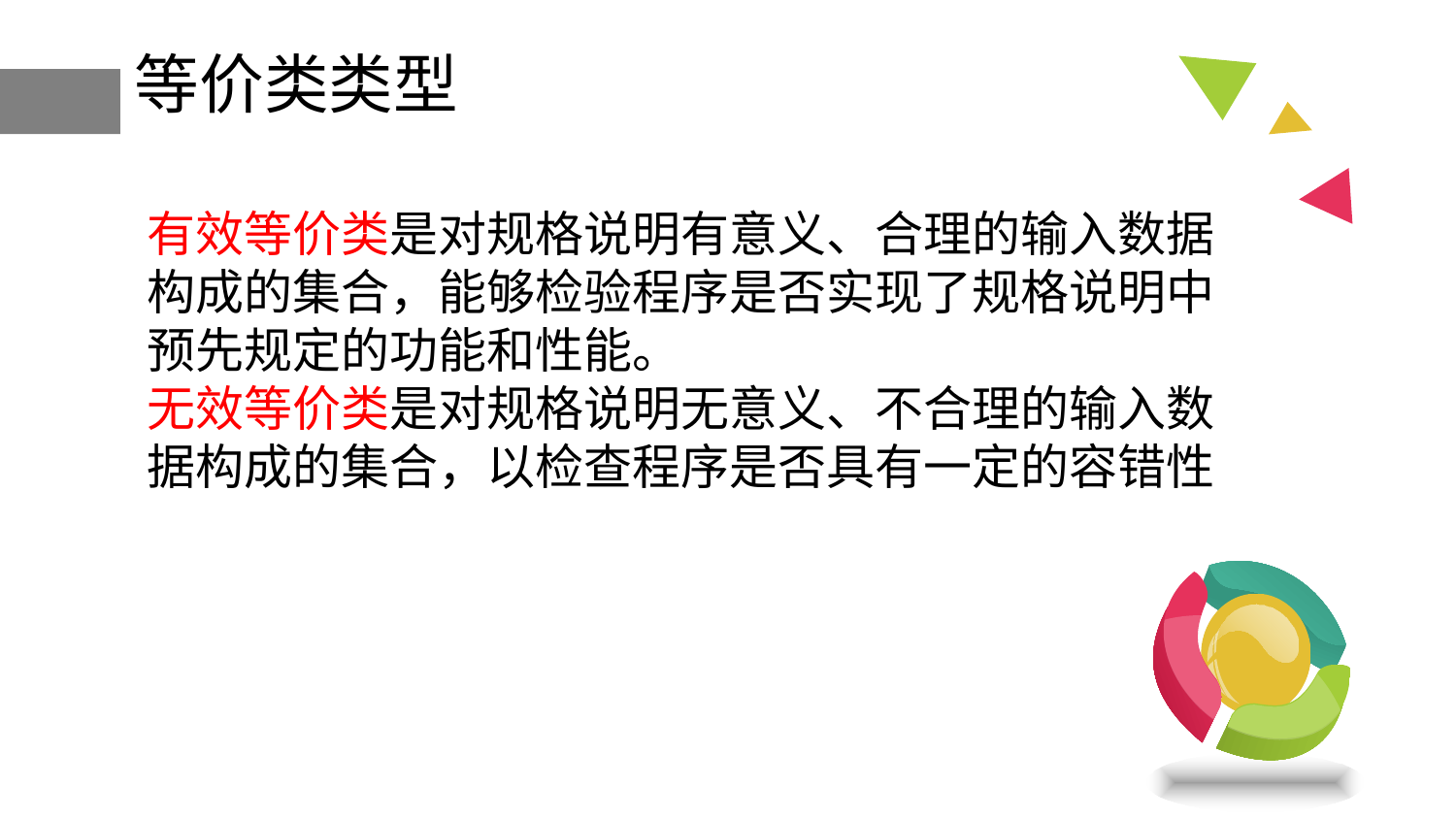

等价类类型

有效等价类是对规格说明有意义、合理的输入数据构成的集合，能够检验程序是否实现了规格说明中预先规定的功能和性能。
无效等价类是对规格说明无意义、不合理的输入数据构成的集合，以检查程序是否具有一定的容错性